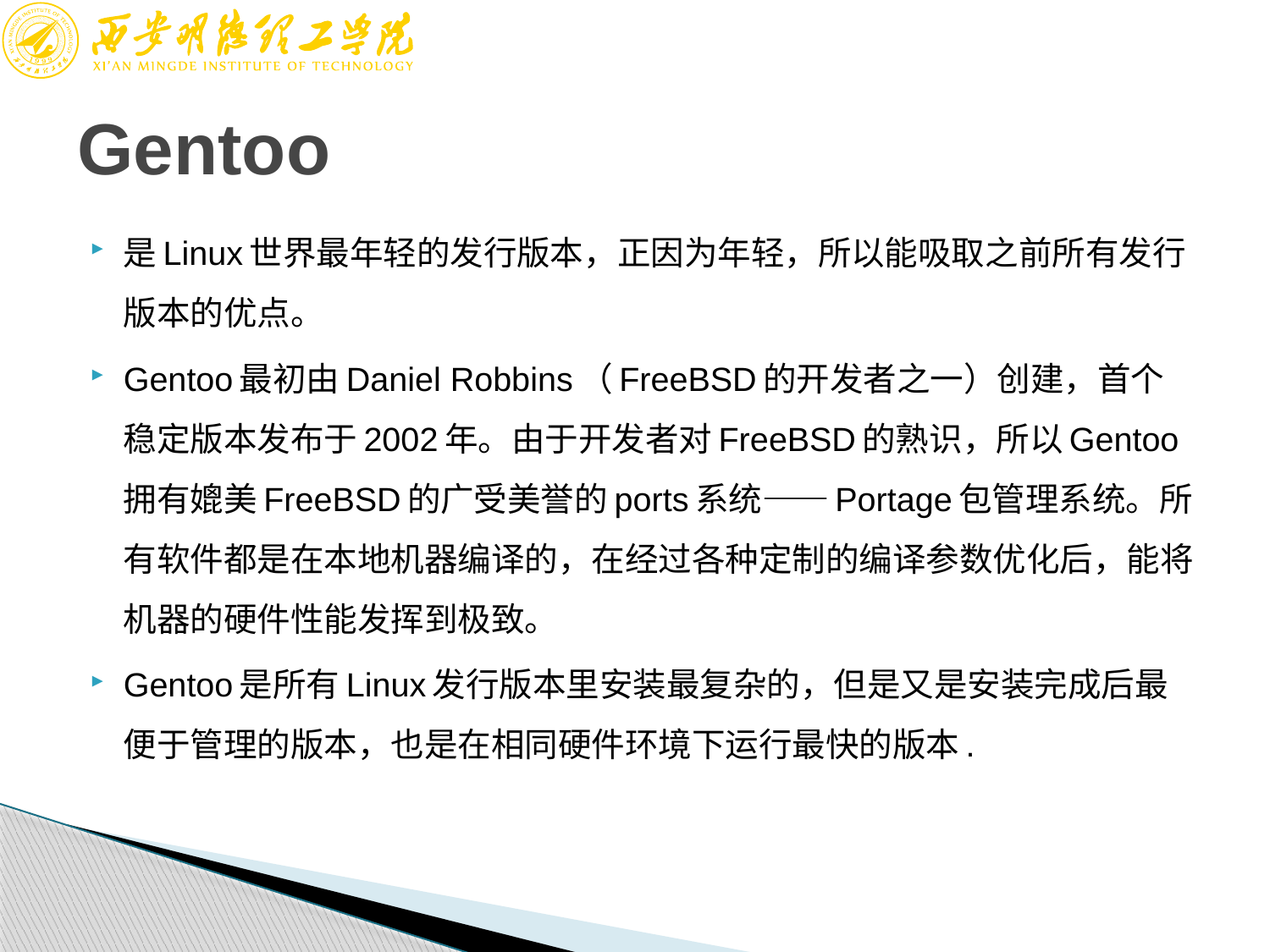

# Gentoo
是Linux世界最年轻的发行版本，正因为年轻，所以能吸取之前所有发行版本的优点。
Gentoo最初由Daniel Robbins（FreeBSD的开发者之一）创建，首个稳定版本发布于2002年。由于开发者对FreeBSD的熟识，所以Gentoo拥有媲美FreeBSD的广受美誉的ports系统——Portage包管理系统。所有软件都是在本地机器编译的，在经过各种定制的编译参数优化后，能将机器的硬件性能发挥到极致。
Gentoo是所有Linux发行版本里安装最复杂的，但是又是安装完成后最便于管理的版本，也是在相同硬件环境下运行最快的版本.